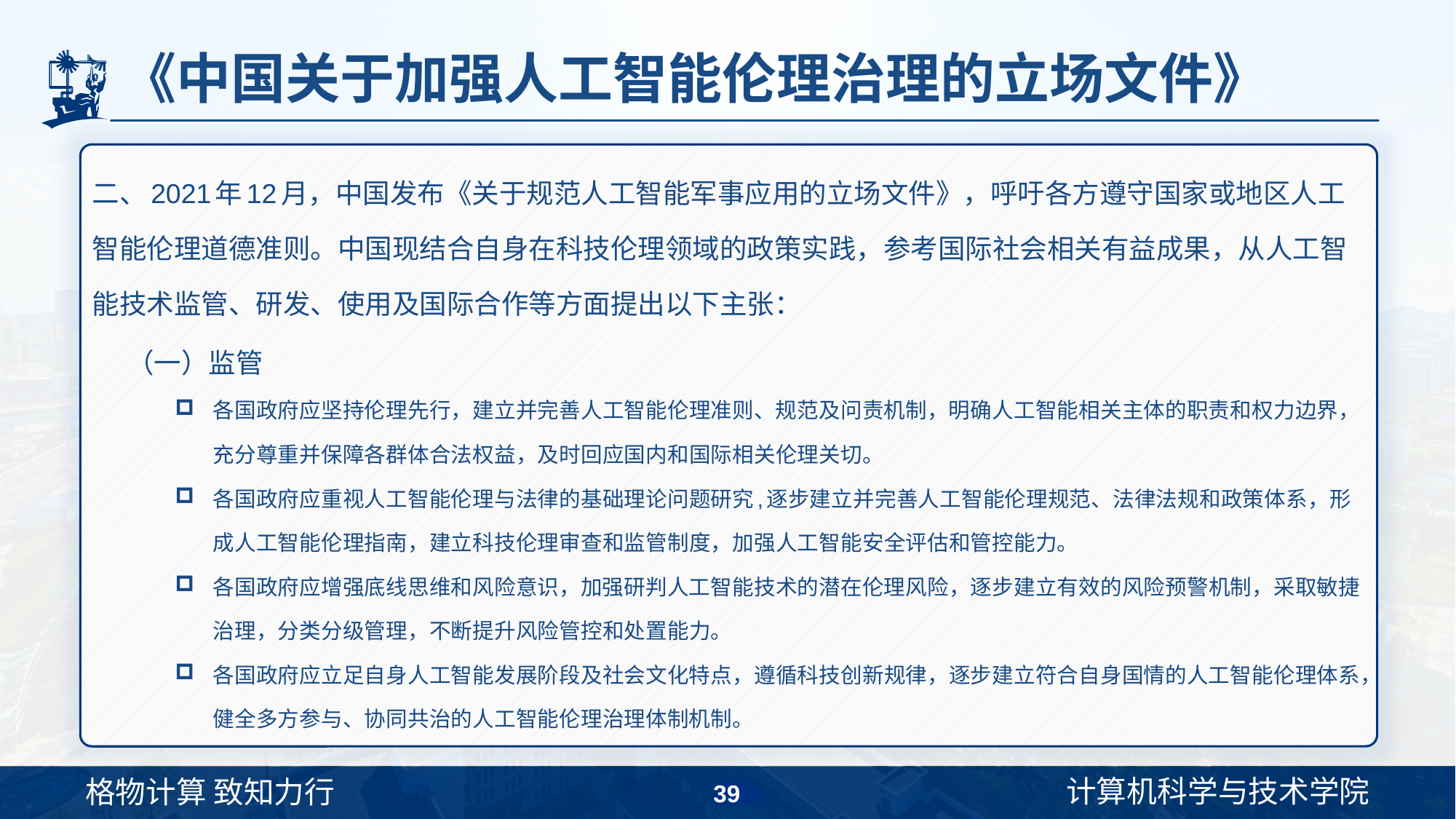

# 《中国关于加强人工智能伦理治理的立场文件》
二、2021年12月，中国发布《关于规范人工智能军事应用的立场文件》，呼吁各方遵守国家或地区人工智能伦理道德准则。中国现结合自身在科技伦理领域的政策实践，参考国际社会相关有益成果，从人工智能技术监管、研发、使用及国际合作等方面提出以下主张：
（一）监管
各国政府应坚持伦理先行，建立并完善人工智能伦理准则、规范及问责机制，明确人工智能相关主体的职责和权力边界，充分尊重并保障各群体合法权益，及时回应国内和国际相关伦理关切。
各国政府应重视人工智能伦理与法律的基础理论问题研究,逐步建立并完善人工智能伦理规范、法律法规和政策体系，形成人工智能伦理指南，建立科技伦理审查和监管制度，加强人工智能安全评估和管控能力。
各国政府应增强底线思维和风险意识，加强研判人工智能技术的潜在伦理风险，逐步建立有效的风险预警机制，采取敏捷治理，分类分级管理，不断提升风险管控和处置能力。
各国政府应立足自身人工智能发展阶段及社会文化特点，遵循科技创新规律，逐步建立符合自身国情的人工智能伦理体系，健全多方参与、协同共治的人工智能伦理治理体制机制。
39